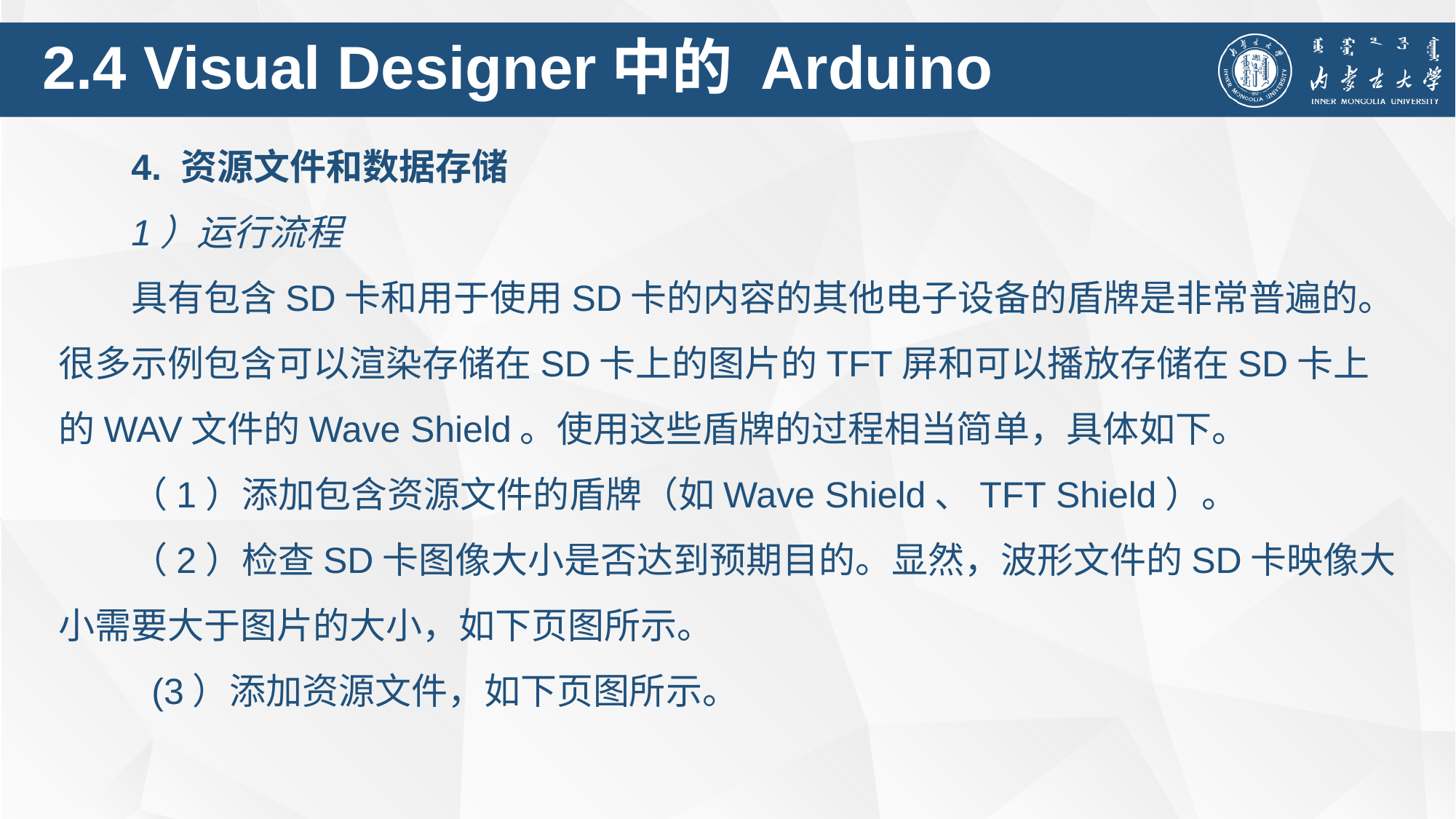

2.4 Visual Designer中的 Arduino

4. 资源文件和数据存储
1）运行流程
具有包含SD卡和用于使用SD卡的内容的其他电子设备的盾牌是非常普遍的。很多示例包含可以渲染存储在SD卡上的图片的TFT屏和可以播放存储在SD卡上的WAV文件的Wave Shield。使用这些盾牌的过程相当简单，具体如下。
（1）添加包含资源文件的盾牌（如Wave Shield、TFT Shield）。
（2）检查SD卡图像大小是否达到预期目的。显然，波形文件的SD卡映像大小需要大于图片的大小，如下页图所示。
  (3）添加资源文件，如下页图所示。